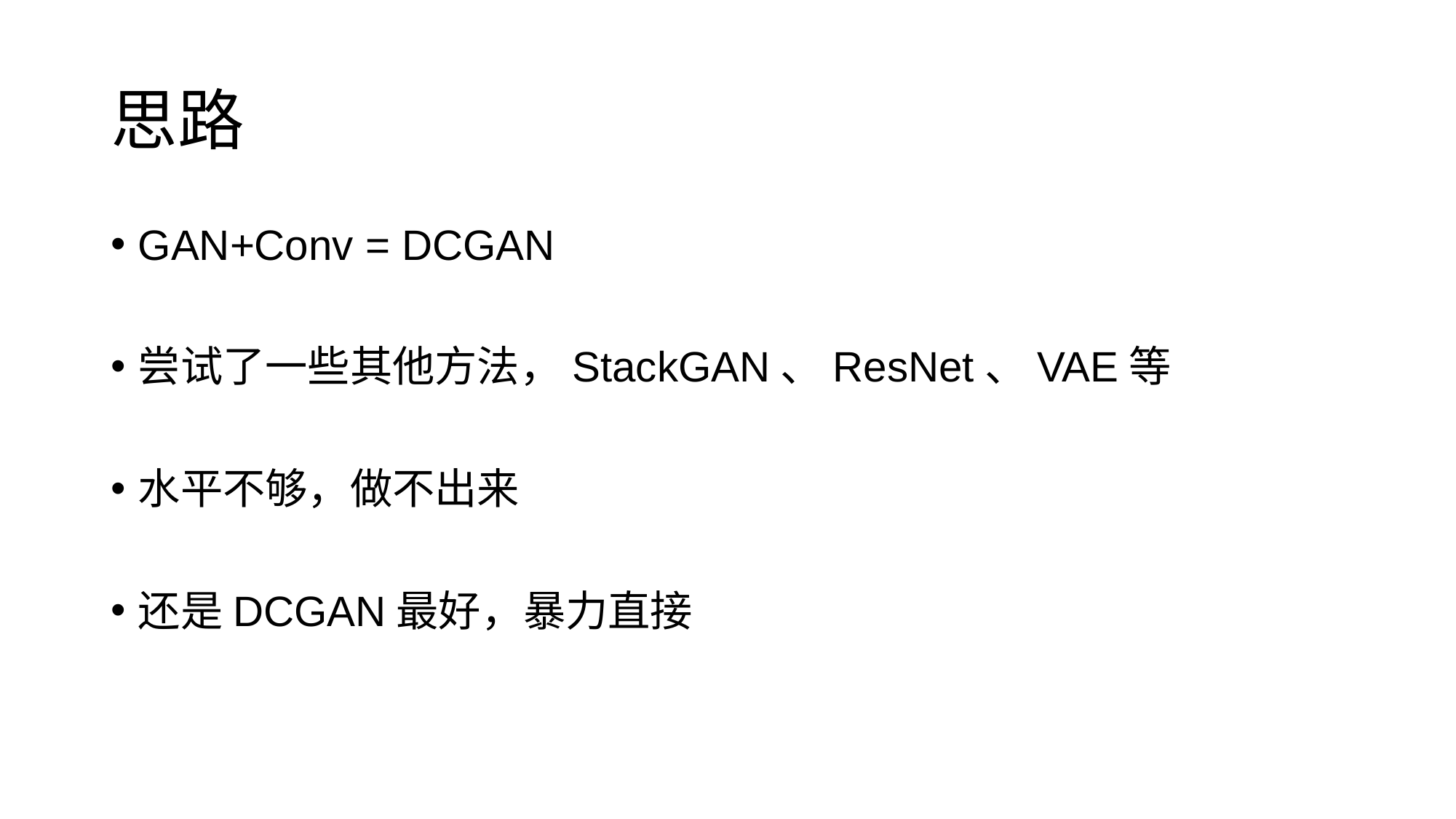

# 思路
GAN+Conv = DCGAN

尝试了一些其他方法，StackGAN、ResNet、VAE等

水平不够，做不出来

还是DCGAN最好，暴力直接